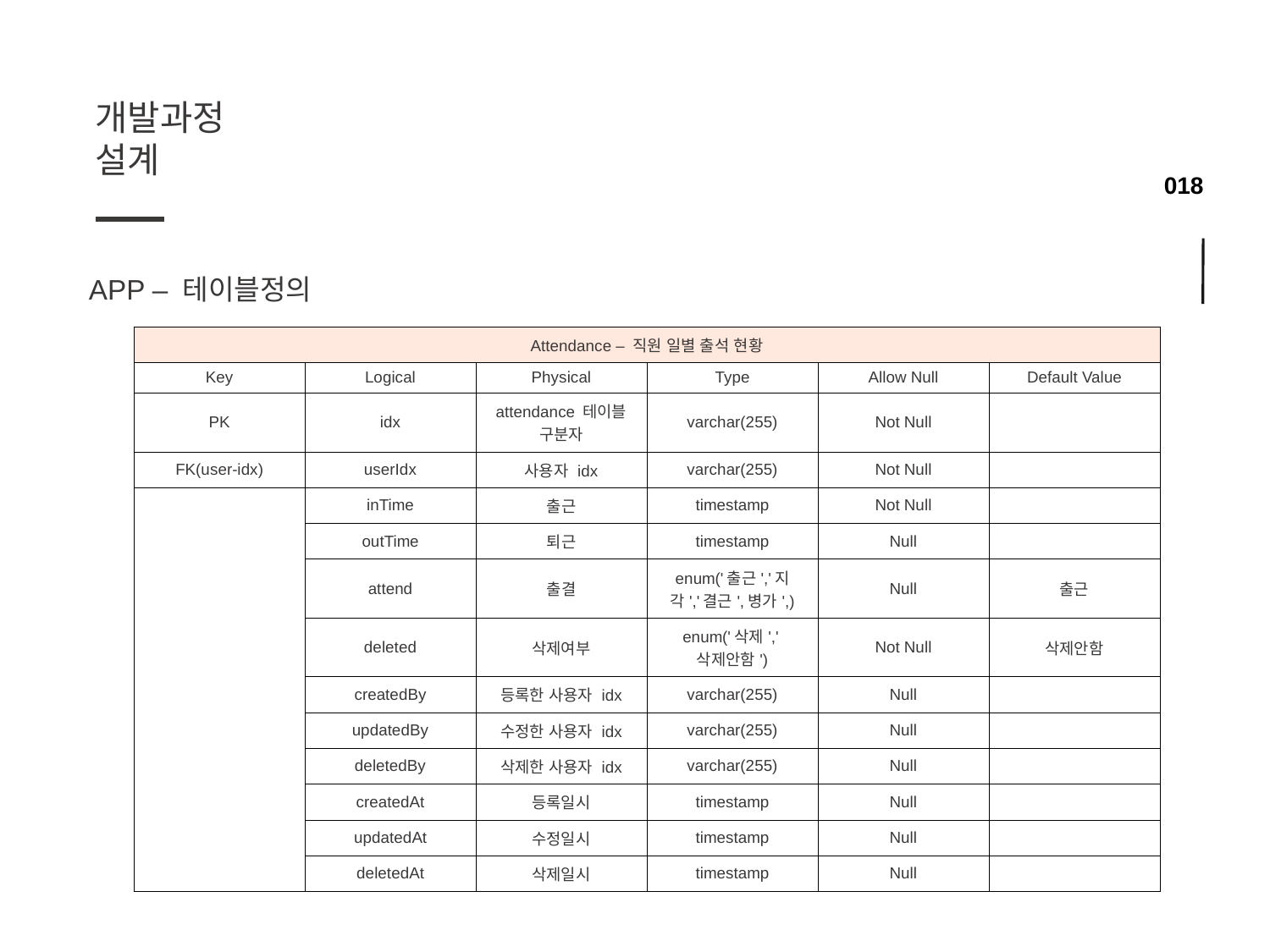

개발과정
설계
APP – 테이블정의
| Attendance – 직원 일별 출석 현황 |  |  |  |  |  |
| --- | --- | --- | --- | --- | --- |
| Key | Logical | Physical | Type | Allow Null | Default Value |
| PK | idx | attendance 테이블 구분자 | varchar(255) | Not Null |  |
| FK(user-idx) | userIdx | 사용자 idx | varchar(255) | Not Null |  |
|  | inTime | 출근 | timestamp | Not Null |  |
|  | outTime | 퇴근 | timestamp | Null |  |
|  | attend | 출결 | enum('출근','지각','결근',병가',) | Null | 출근 |
|  | deleted | 삭제여부 | enum('삭제','삭제안함') | Not Null | 삭제안함 |
|  | createdBy | 등록한 사용자 idx | varchar(255) | Null |  |
|  | updatedBy | 수정한 사용자 idx | varchar(255) | Null |  |
|  | deletedBy | 삭제한 사용자 idx | varchar(255) | Null |  |
|  | createdAt | 등록일시 | timestamp | Null |  |
|  | updatedAt | 수정일시 | timestamp | Null |  |
|  | deletedAt | 삭제일시 | timestamp | Null |  |